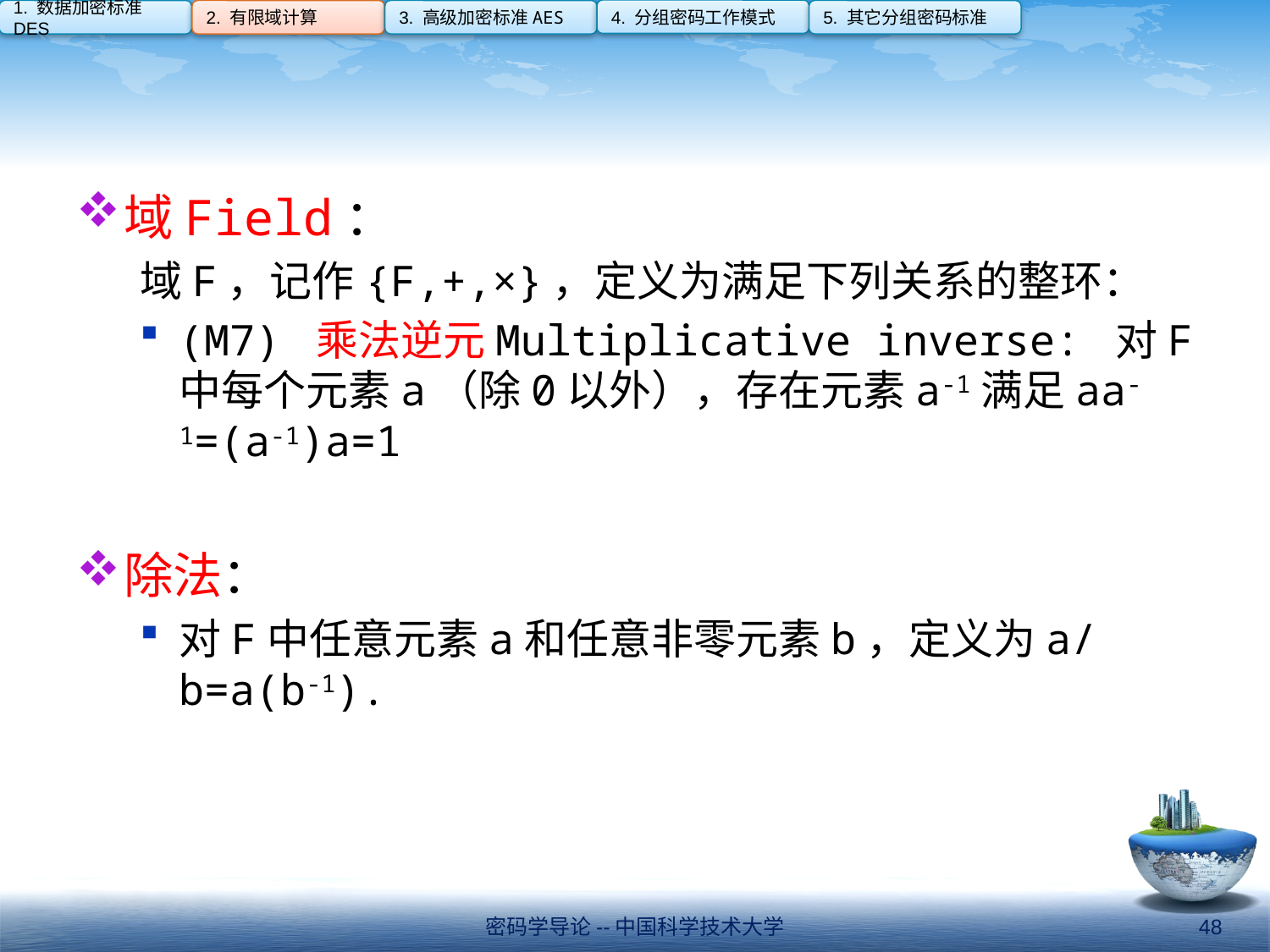

4. 分组密码工作模式
1. 数据加密标准DES
2. 有限域计算
3. 高级加密标准AES
5. 其它分组密码标准
#
域Field：
域F，记作{F,+,×}，定义为满足下列关系的整环：
(M7) 乘法逆元Multiplicative inverse: 对F中每个元素a（除0以外），存在元素a-1满足aa-1=(a-1)a=1

除法：
对F中任意元素a和任意非零元素b，定义为a/b=a(b-1).

密码学导论--中国科学技术大学
48